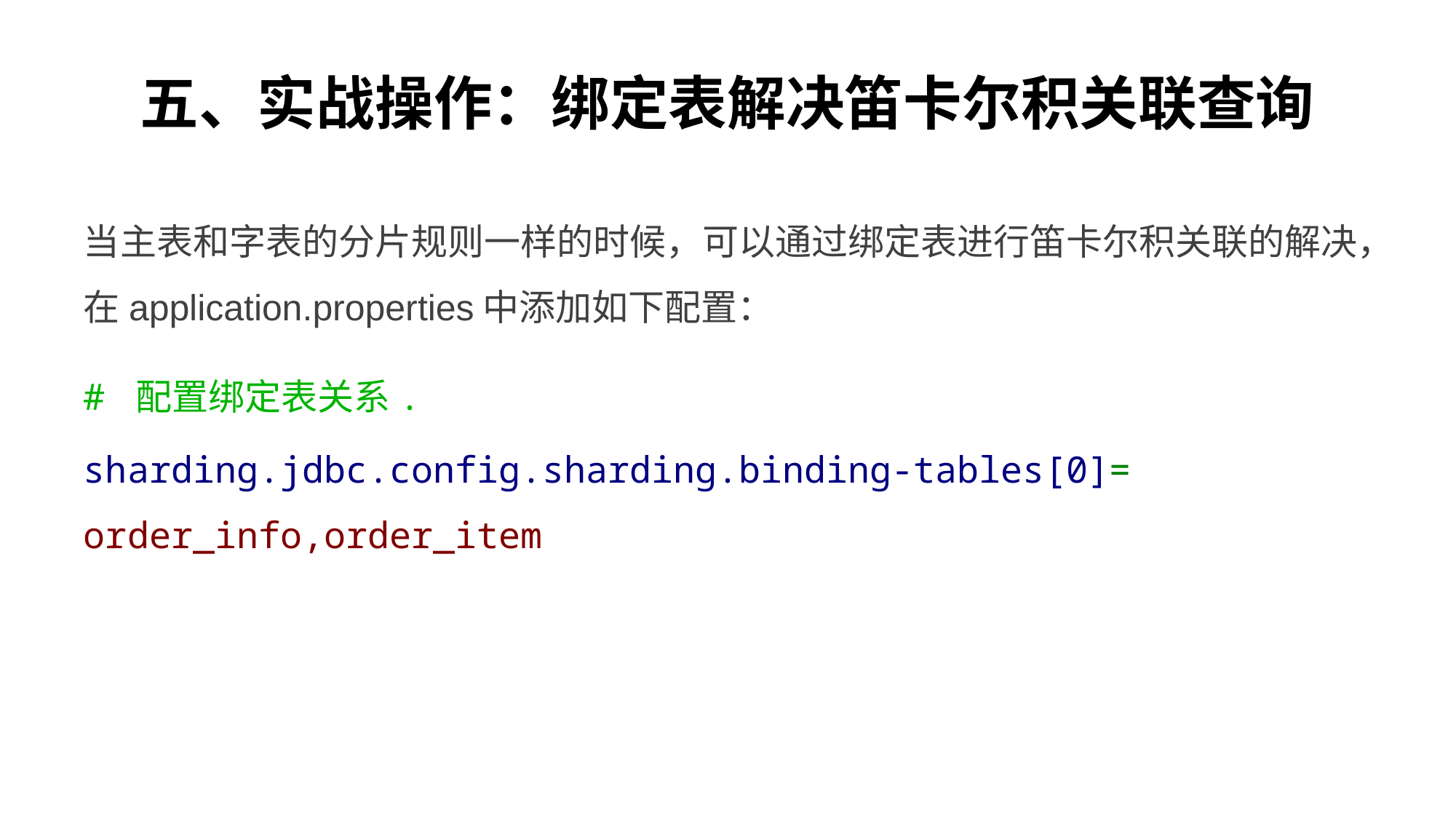

# 五、实战操作：绑定表解决笛卡尔积关联查询
当主表和字表的分片规则一样的时候，可以通过绑定表进行笛卡尔积关联的解决，在application.properties中添加如下配置：
# 配置绑定表关系.
sharding.jdbc.config.sharding.binding-tables[0]= order_info,order_item